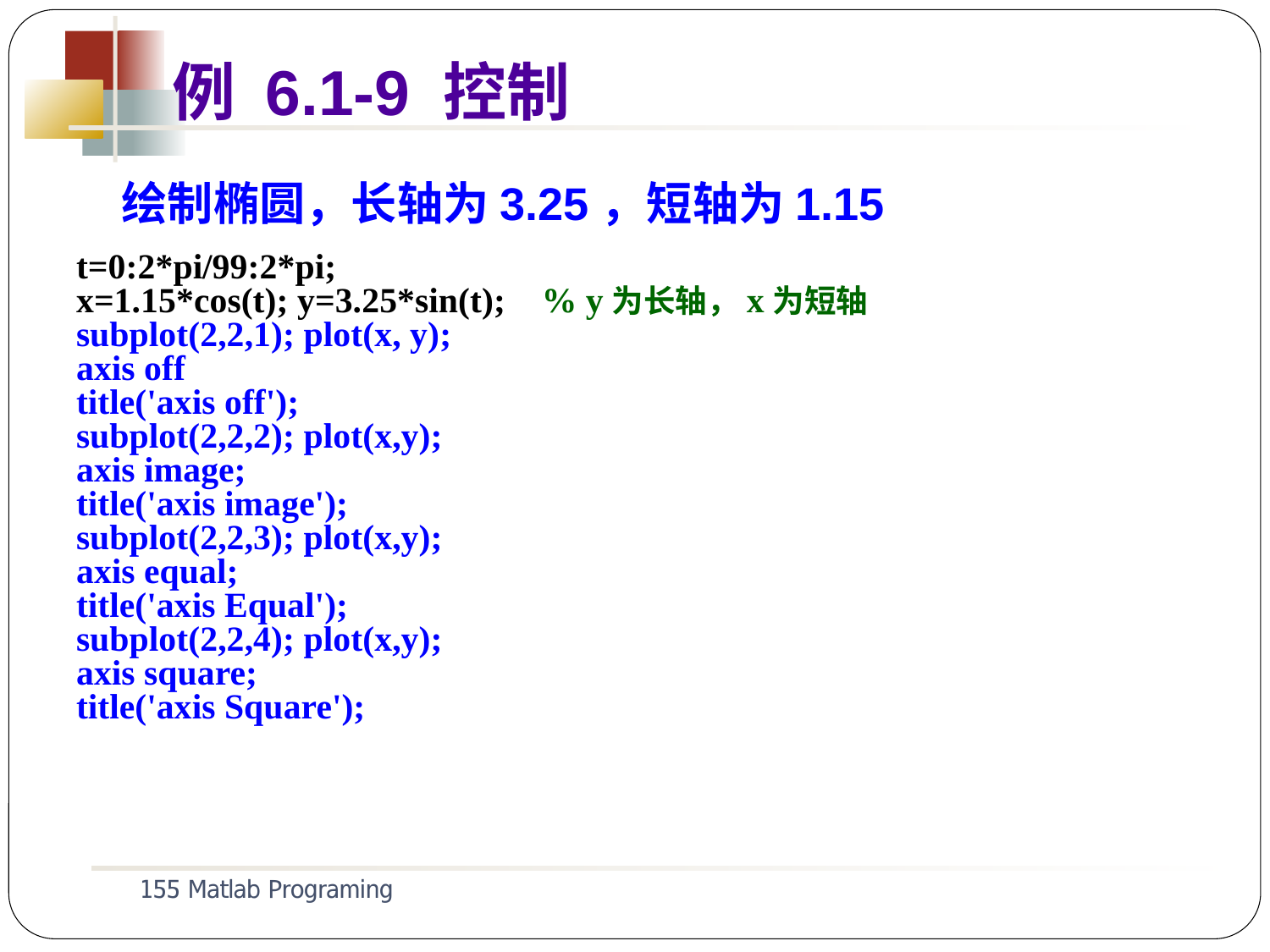

例 6.1-9 控制
   绘制椭圆，长轴为3.25，短轴为1.15
t=0:2*pi/99:2*pi;
x=1.15*cos(t); y=3.25*sin(t);    % y为长轴，x为短轴
subplot(2,2,1); plot(x, y);
axis off
title('axis off');
subplot(2,2,2); plot(x,y);
axis image;
title('axis image');
subplot(2,2,3); plot(x,y);
axis equal;
title('axis Equal');
subplot(2,2,4); plot(x,y);
axis square;
title('axis Square');
155 Matlab Programing